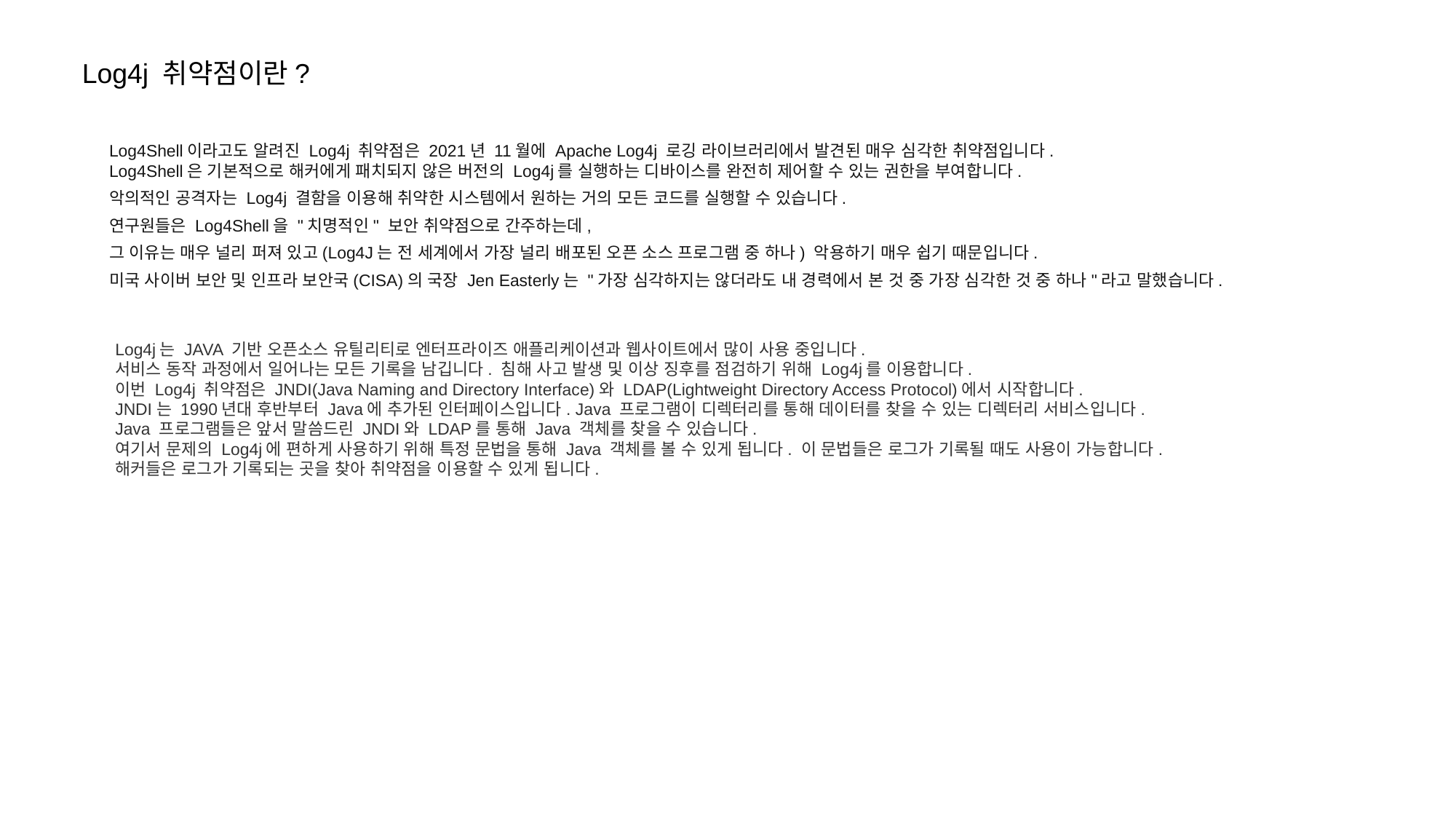

Log4j 취약점이란?
Log4Shell이라고도 알려진 Log4j 취약점은 2021년 11월에 Apache Log4j 로깅 라이브러리에서 발견된 매우 심각한 취약점입니다.
Log4Shell은 기본적으로 해커에게 패치되지 않은 버전의 Log4j를 실행하는 디바이스를 완전히 제어할 수 있는 권한을 부여합니다.
악의적인 공격자는 Log4j 결함을 이용해 취약한 시스템에서 원하는 거의 모든 코드를 실행할 수 있습니다.
연구원들은 Log4Shell을 "치명적인" 보안 취약점으로 간주하는데,
그 이유는 매우 널리 퍼져 있고(Log4J는 전 세계에서 가장 널리 배포된 오픈 소스 프로그램 중 하나) 악용하기 매우 쉽기 때문입니다.
미국 사이버 보안 및 인프라 보안국(CISA)의 국장 Jen Easterly는 "가장 심각하지는 않더라도 내 경력에서 본 것 중 가장 심각한 것 중 하나"라고 말했습니다.
Log4j는 JAVA 기반 오픈소스 유틸리티로 엔터프라이즈 애플리케이션과 웹사이트에서 많이 사용 중입니다.
서비스 동작 과정에서 일어나는 모든 기록을 남깁니다. 침해 사고 발생 및 이상 징후를 점검하기 위해 Log4j를 이용합니다.
이번 Log4j 취약점은 JNDI(Java Naming and Directory Interface)와 LDAP(Lightweight Directory Access Protocol)에서 시작합니다.
JNDI는 1990년대 후반부터 Java에 추가된 인터페이스입니다. Java 프로그램이 디렉터리를 통해 데이터를 찾을 수 있는 디렉터리 서비스입니다.
Java 프로그램들은 앞서 말씀드린 JNDI와 LDAP를 통해 Java 객체를 찾을 수 있습니다.
여기서 문제의 Log4j에 편하게 사용하기 위해 특정 문법을 통해 Java 객체를 볼 수 있게 됩니다. 이 문법들은 로그가 기록될 때도 사용이 가능합니다.
해커들은 로그가 기록되는 곳을 찾아 취약점을 이용할 수 있게 됩니다.